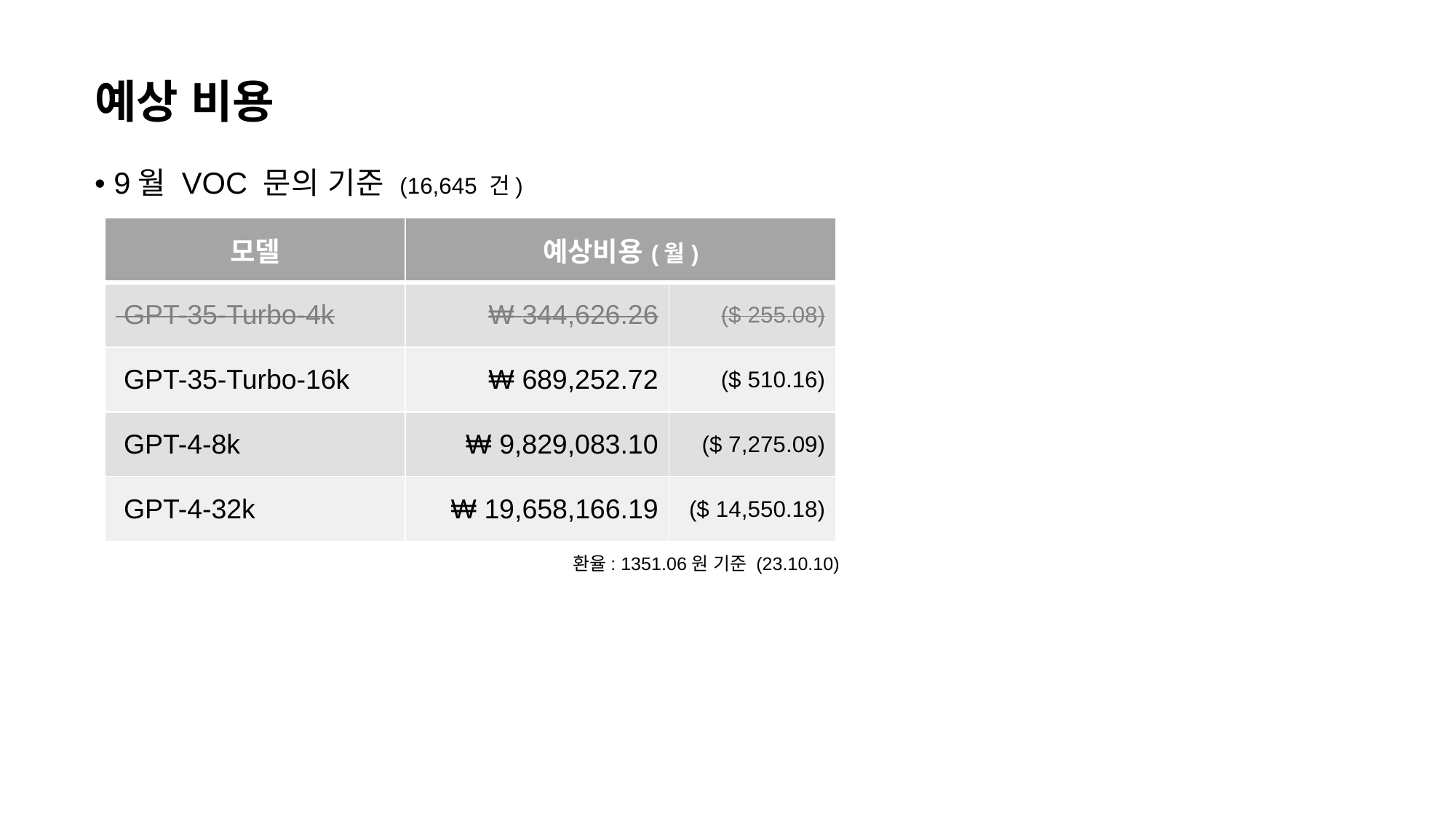

예상 비용
• 9월 VOC 문의 기준 (16,645 건)
| 모델 | 예상비용(월) |  |
| --- | --- | --- |
| GPT-35-Turbo-4k | ₩ 344,626.26 | ($ 255.08) |
| GPT-35-Turbo-16k | ₩ 689,252.72 | ($ 510.16) |
| GPT-4-8k | ₩ 9,829,083.10 | ($ 7,275.09) |
| GPT-4-32k | ₩ 19,658,166.19 | ($ 14,550.18) |
환율: 1351.06원 기준 (23.10.10)